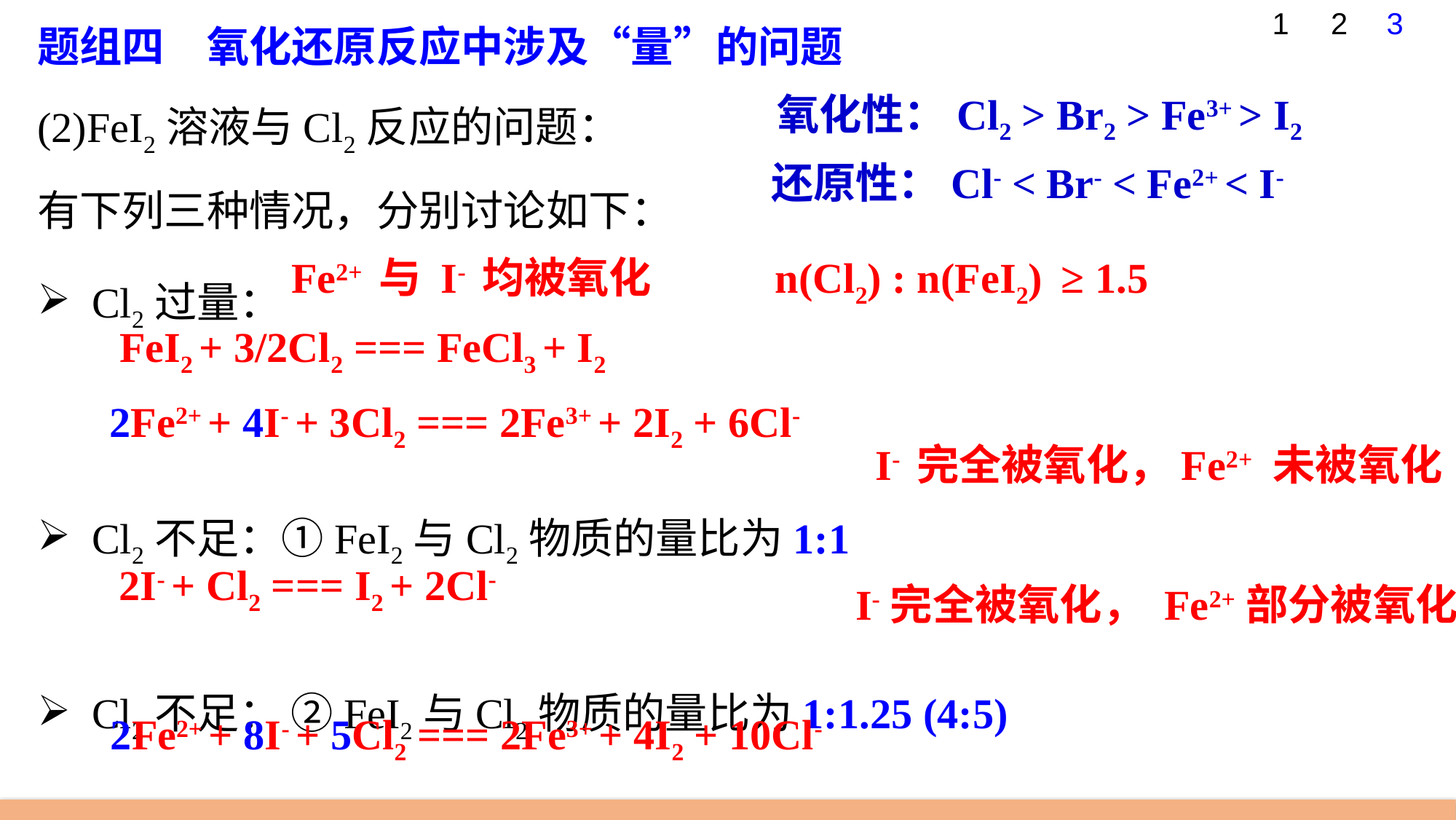

题组四　氧化还原反应中涉及“量”的问题
(2)FeI2溶液与Cl2反应的问题：
有下列三种情况，分别讨论如下：
Cl2过量：

Cl2不足：①FeI2与Cl2物质的量比为1:1

Cl2不足： ②FeI2与Cl2物质的量比为1:1.25 (4:5)

1
2
3
氧化性：Cl2 > Br2 > Fe3+ > I2
还原性：Cl- < Br- < Fe2+ < I-
Fe2+ 与 I- 均被氧化
n(Cl2) : n(FeI2)   ≥ 1.5
FeI2 + 3/2Cl2 === FeCl3 + I2
2Fe2+ + 4I- + 3Cl2 === 2Fe3+ + 2I2 + 6Cl-
I- 完全被氧化，Fe2+ 未被氧化
2I- + Cl2 === I2 + 2Cl-
I-完全被氧化， Fe2+部分被氧化
2Fe2+ + 8I- + 5Cl2 === 2Fe3+ + 4I2 + 10Cl-